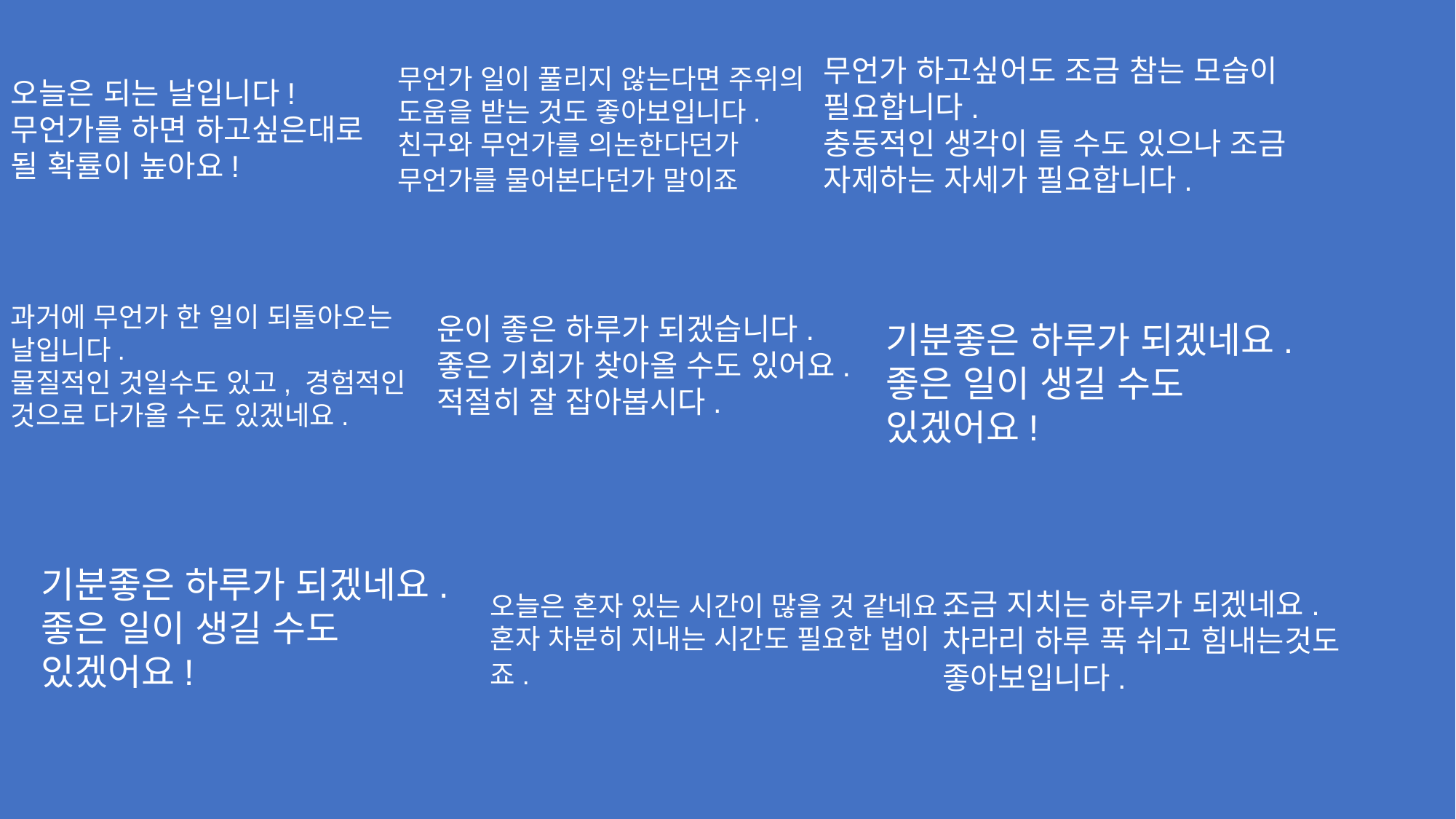

오늘은 되는 날입니다!
무언가를 하면 하고싶은대로
될 확률이 높아요!
무언가 일이 풀리지 않는다면 주위의
도움을 받는 것도 좋아보입니다.
친구와 무언가를 의논한다던가 무언가를 물어본다던가 말이죠
무언가 하고싶어도 조금 참는 모습이
필요합니다.
충동적인 생각이 들 수도 있으나 조금
자제하는 자세가 필요합니다.
운이 좋은 하루가 되겠습니다.
좋은 기회가 찾아올 수도 있어요.
적절히 잘 잡아봅시다.
과거에 무언가 한 일이 되돌아오는
날입니다.
물질적인 것일수도 있고, 경험적인 것으로 다가올 수도 있겠네요.
기분좋은 하루가 되겠네요.
좋은 일이 생길 수도 있겠어요!
기분좋은 하루가 되겠네요.
좋은 일이 생길 수도 있겠어요!
오늘은 혼자 있는 시간이 많을 것 같네요.
혼자 차분히 지내는 시간도 필요한 법이죠.
조금 지치는 하루가 되겠네요.
차라리 하루 푹 쉬고 힘내는것도
좋아보입니다.